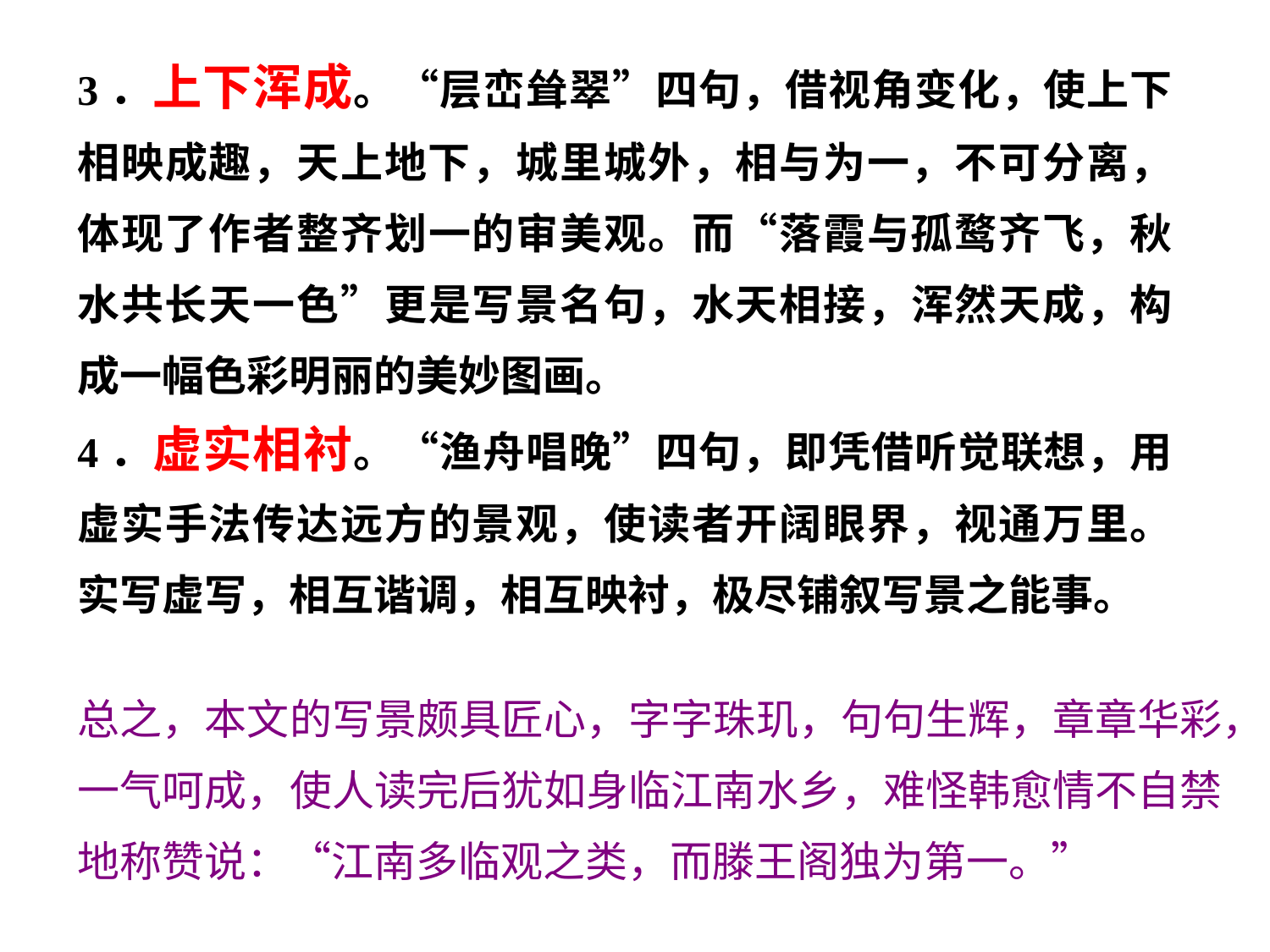

3．上下浑成。“层峦耸翠”四句，借视角变化，使上下相映成趣，天上地下，城里城外，相与为一，不可分离，体现了作者整齐划一的审美观。而“落霞与孤鹜齐飞，秋水共长天一色”更是写景名句，水天相接，浑然天成，构成一幅色彩明丽的美妙图画。

4．虚实相衬。“渔舟唱晚”四句，即凭借听觉联想，用虚实手法传达远方的景观，使读者开阔眼界，视通万里。实写虚写，相互谐调，相互映衬，极尽铺叙写景之能事。

总之，本文的写景颇具匠心，字字珠玑，句句生辉，章章华彩，一气呵成，使人读完后犹如身临江南水乡，难怪韩愈情不自禁地称赞说：“江南多临观之类，而滕王阁独为第一。”